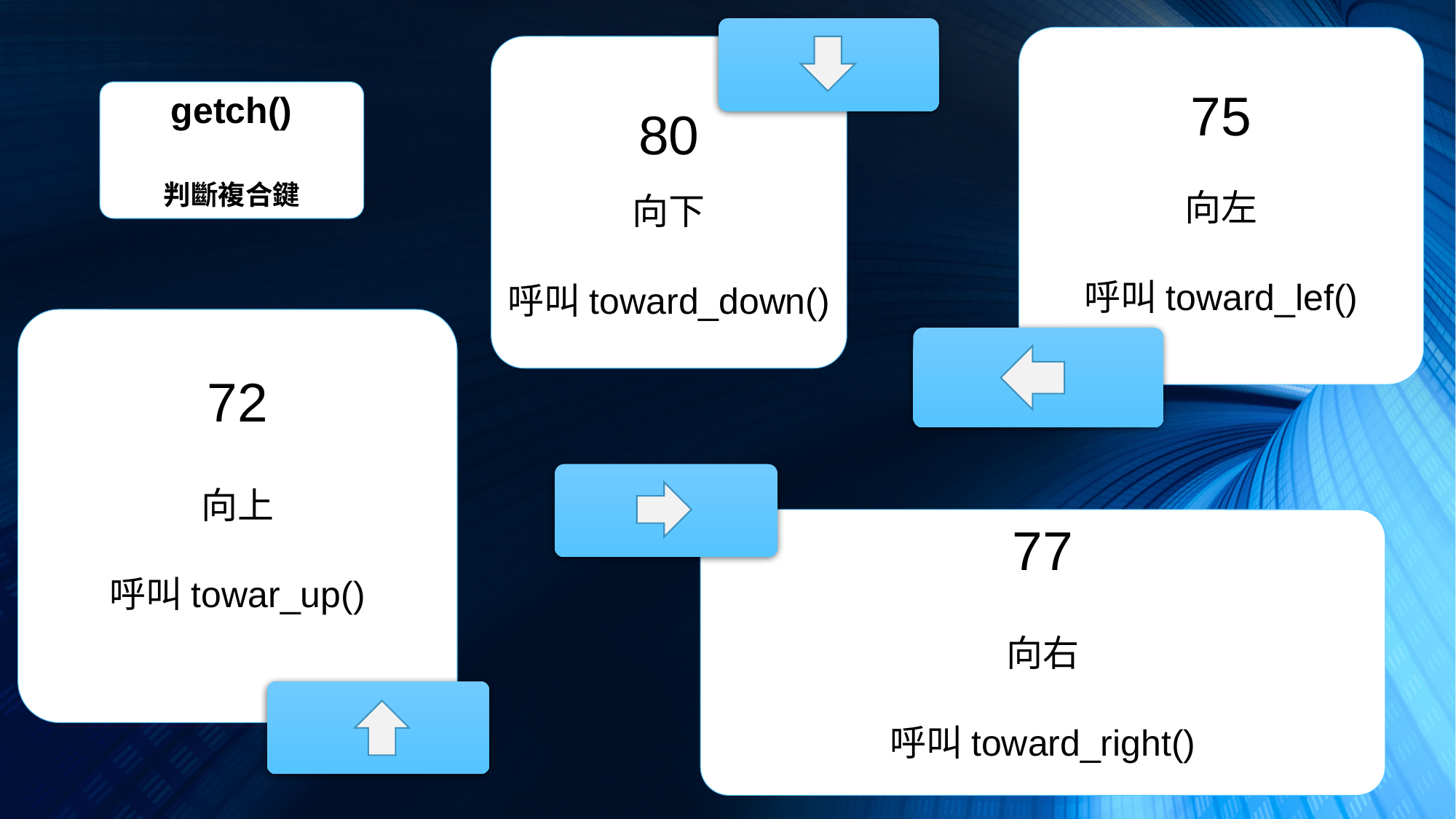

75

向左

呼叫toward_lef()

80

向下

呼叫toward_down()

getch()

判斷複合鍵

72

向上

呼叫towar_up()

77

向右

呼叫toward_right()